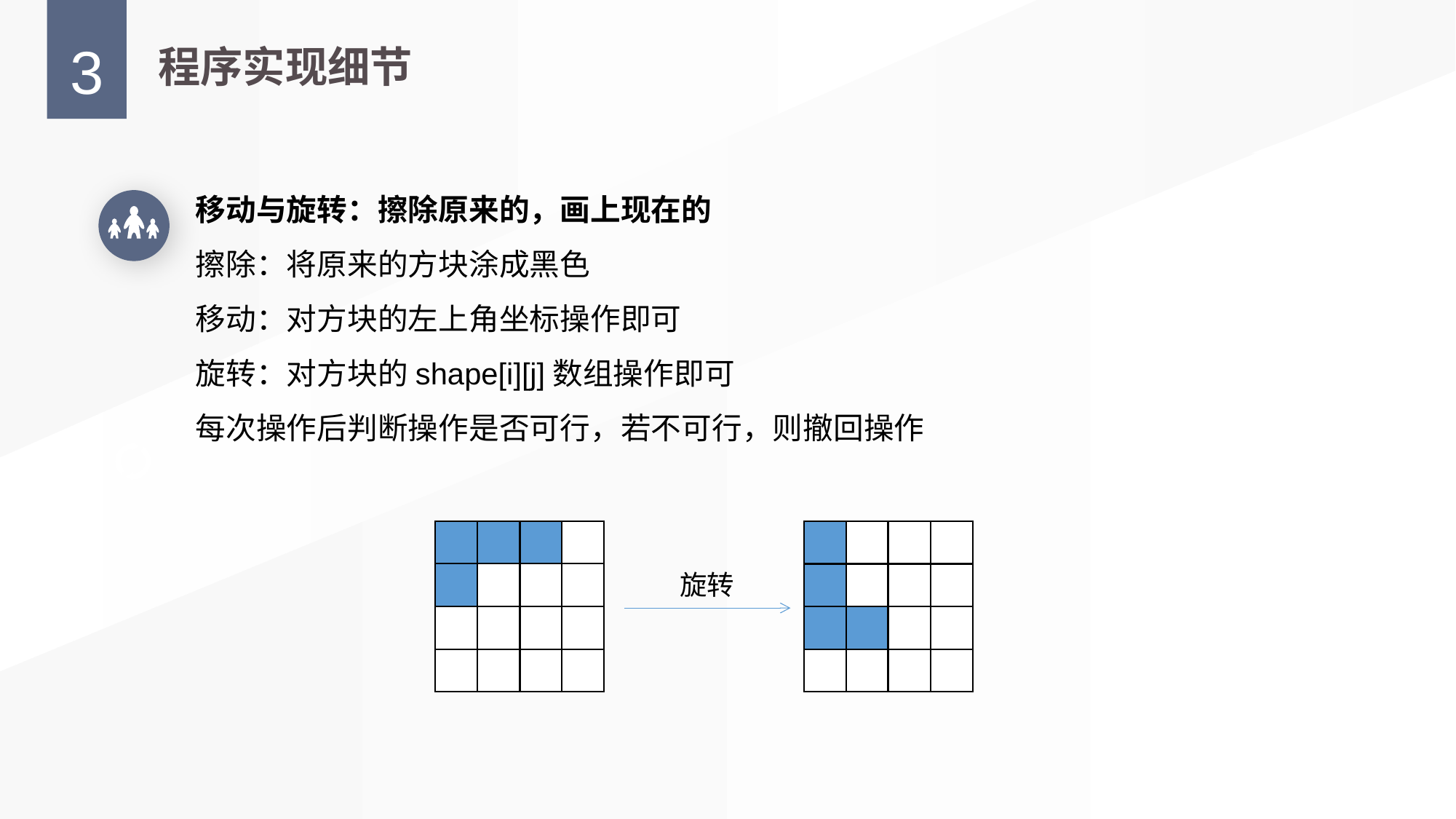

3
程序实现细节

移动与旋转：擦除原来的，画上现在的
擦除：将原来的方块涂成黑色
移动：对方块的左上角坐标操作即可
旋转：对方块的shape[i][j]数组操作即可
每次操作后判断操作是否可行，若不可行，则撤回操作

旋转